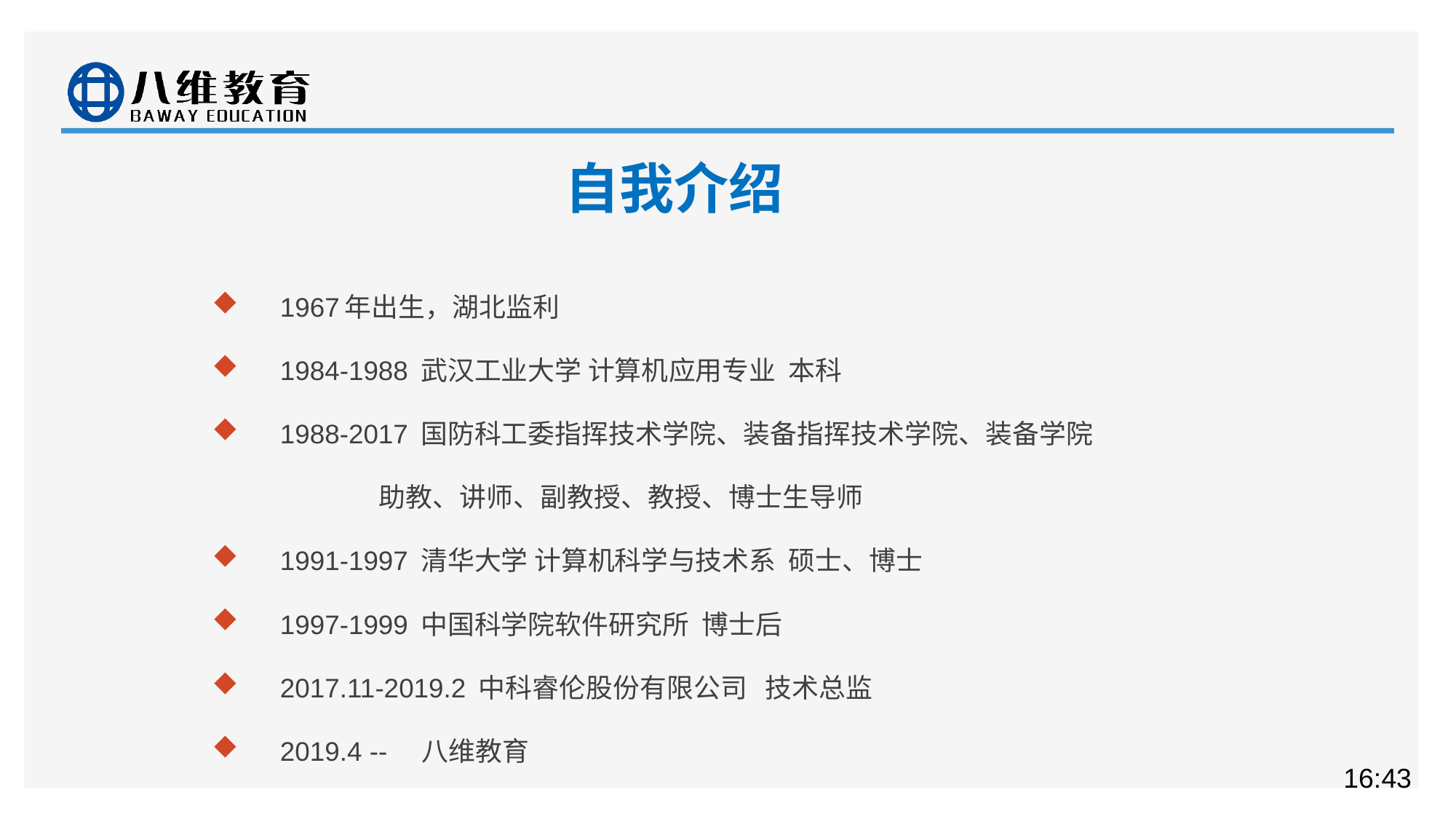

#
自我介绍
1967年出生，湖北监利
1984-1988 武汉工业大学 计算机应用专业  本科
1988-2017 国防科工委指挥技术学院、装备指挥技术学院、装备学院
                           助教、讲师、副教授、教授、博士生导师
1991-1997 清华大学 计算机科学与技术系  硕士、博士
1997-1999 中国科学院软件研究所  博士后
2017.11-2019.2 中科睿伦股份有限公司   技术总监
2019.4 --    八维教育